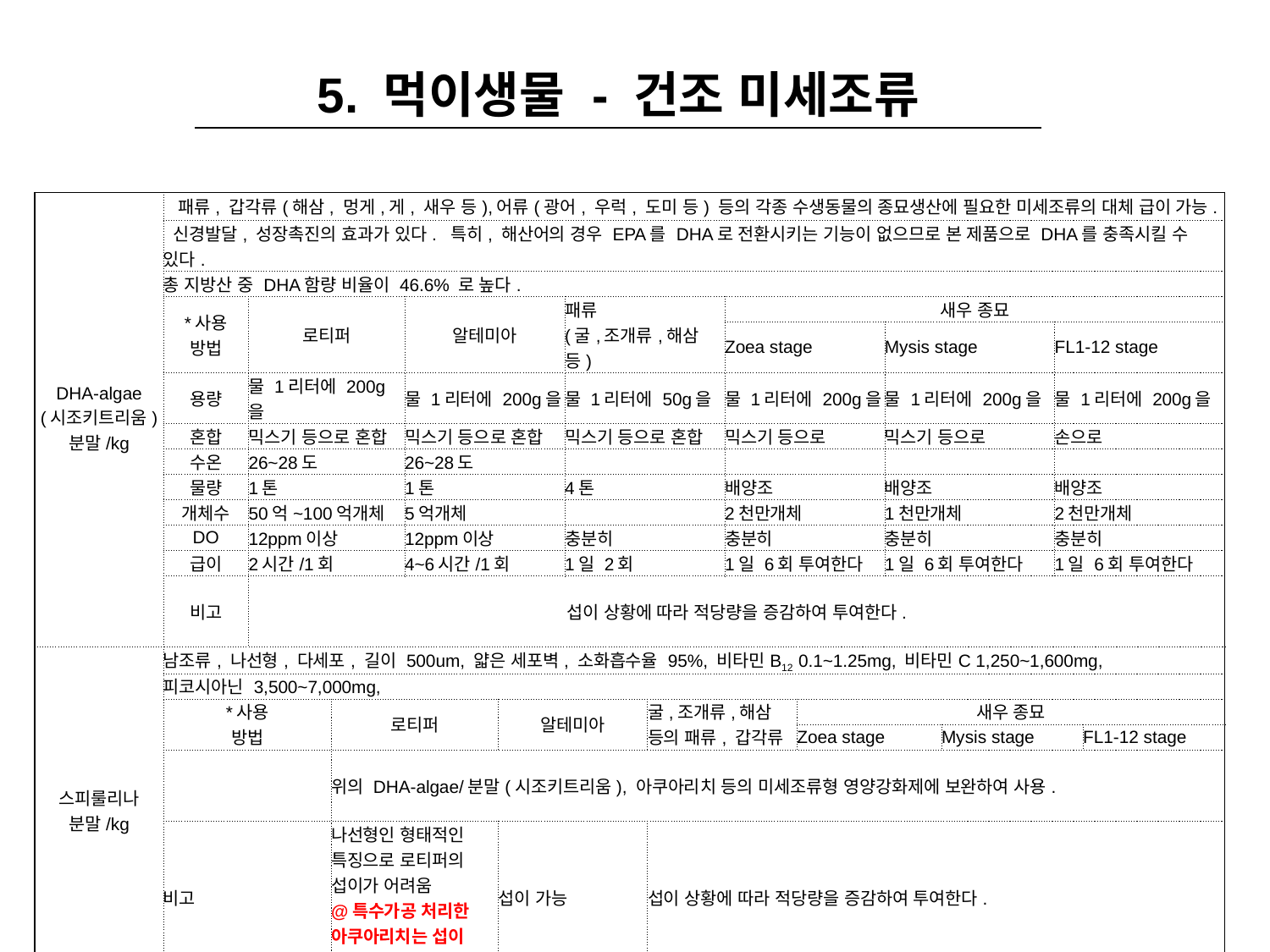

| 5. 먹이생물 - 건조 미세조류 |
| --- |
| DHA-algae (시조키트리움) 분말/kg | 패류, 갑각류(해삼, 멍게,게, 새우 등),어류(광어, 우럭, 도미 등) 등의 각종 수생동물의 종묘생산에 필요한 미세조류의 대체 급이 가능. |  |  |  |  |  |  |  |  |  |  |  |  |
| --- | --- | --- | --- | --- | --- | --- | --- | --- | --- | --- | --- | --- | --- |
|  | 신경발달, 성장촉진의 효과가 있다. 특히, 해산어의 경우 EPA를 DHA로 전환시키는 기능이 없으므로 본 제품으로 DHA를 충족시킬 수 있다. |  |  |  |  |  |  |  |  |  |  |  |  |
|  | 총 지방산 중 DHA함량 비율이 46.6% 로 높다. |  |  |  |  |  |  |  |  |  |  |  |  |
|  | \*사용 방법 | 로티퍼 |  | 알테미아 |  | 패류 (굴,조개류,해삼 등) |  | 새우 종묘 |  |  |  |  |  |
|  |  |  |  |  |  |  |  | Zoea stage |  | Mysis stage |  | FL1-12 stage |  |
|  | 용량 | 물 1리터에 200g을 |  | 물 1리터에 200g을 |  | 물 1리터에 50g을 |  | 물 1리터에 200g을 |  | 물 1리터에 200g을 |  | 물 1리터에 200g을 |  |
|  | 혼합 | 믹스기 등으로 혼합 |  | 믹스기 등으로 혼합 |  | 믹스기 등으로 혼합 |  | 믹스기 등으로 |  | 믹스기 등으로 |  | 손으로 |  |
|  | 수온 | 26~28도 |  | 26~28도 |  |  |  |  |  |  |  |  |  |
|  | 물량 | 1톤 |  | 1톤 |  | 4톤 |  | 배양조 |  | 배양조 |  | 배양조 |  |
|  | 개체수 | 50억~100억개체 |  | 5억개체 |  |  |  | 2천만개체 |  | 1천만개체 |  | 2천만개체 |  |
|  | DO | 12ppm이상 |  | 12ppm이상 |  | 충분히 |  | 충분히 |  | 충분히 |  | 충분히 |  |
|  | 급이 | 2시간/1회 |  | 4~6시간/1회 |  | 1일 2회 |  | 1일 6회 투여한다 |  | 1일 6회 투여한다 |  | 1일 6회 투여한다 |  |
|  | 비고 | 섭이 상황에 따라 적당량을 증감하여 투여한다. |  |  |  |  |  |  |  |  |  |  |  |
| 스피룰리나 분말/kg | 남조류, 나선형, 다세포, 길이 500um, 얇은 세포벽, 소화흡수율 95%, 비타민B12 0.1~1.25mg, 비타민C 1,250~1,600mg, |  |  |  |  |  |  |  |  |  |  |  |  |
|  | 피코시아닌 3,500~7,000mg, |  |  |  |  |  |  |  |  |  |  |  |  |
|  | \*사용 방법 |  | 로티퍼 |  | 알테미아 |  | 굴,조개류,해삼 등의 패류, 갑각류 |  | 새우 종묘 |  |  |  |  |
|  |  |  |  |  |  |  |  |  | Zoea stage |  | Mysis stage |  | FL1-12 stage |
|  |  |  | 위의 DHA-algae/분말(시조키트리움), 아쿠아리치 등의 미세조류형 영양강화제에 보완하여 사용. |  |  |  |  |  |  |  |  |  |  |
|  | 비고 |  | 나선형인 형태적인 특징으로 로티퍼의 섭이가 어려움 @특수가공 처리한 아쿠아리치는 섭이 가능함@ |  | 섭이 가능 |  | 섭이 상황에 따라 적당량을 증감하여 투여한다. |  |  |  |  |  |  |